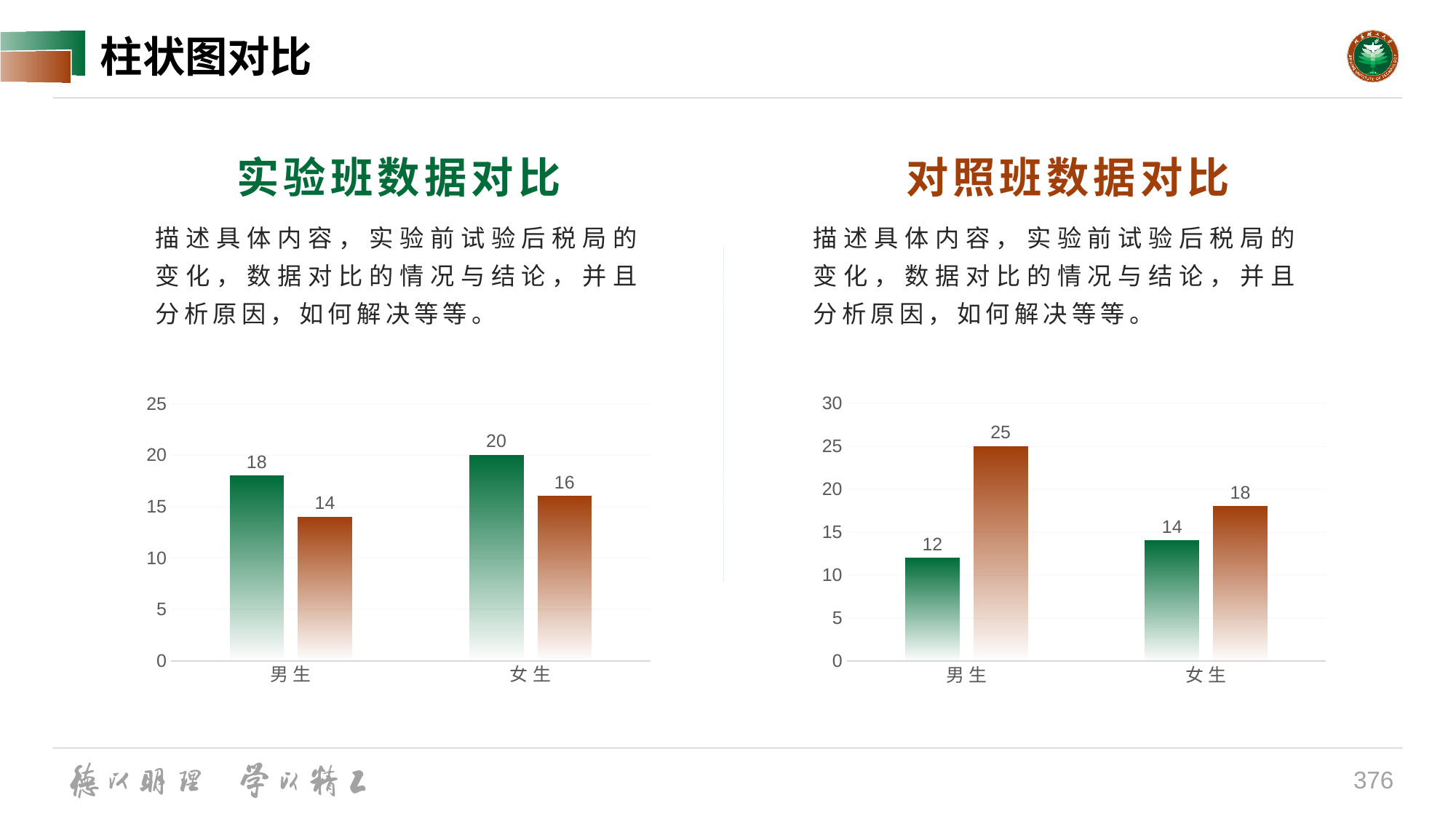

# 柱状图对比
实验班数据对比
对照班数据对比
描述具体内容，实验前试验后税局的变化，数据对比的情况与结论，并且分析原因，如何解决等等。
描述具体内容，实验前试验后税局的变化，数据对比的情况与结论，并且分析原因，如何解决等等。

### Chart

| Category | 实验班 | 对照班 |
|---|---|---|
| 男生 | 12.0 | 25.0 |
| 女生 | 14.0 | 18.0 |

### Chart

| Category | 实验班 | 对照班 |
|---|---|---|
| 男生 | 18.0 | 14.0 |
| 女生 | 20.0 | 16.0 |